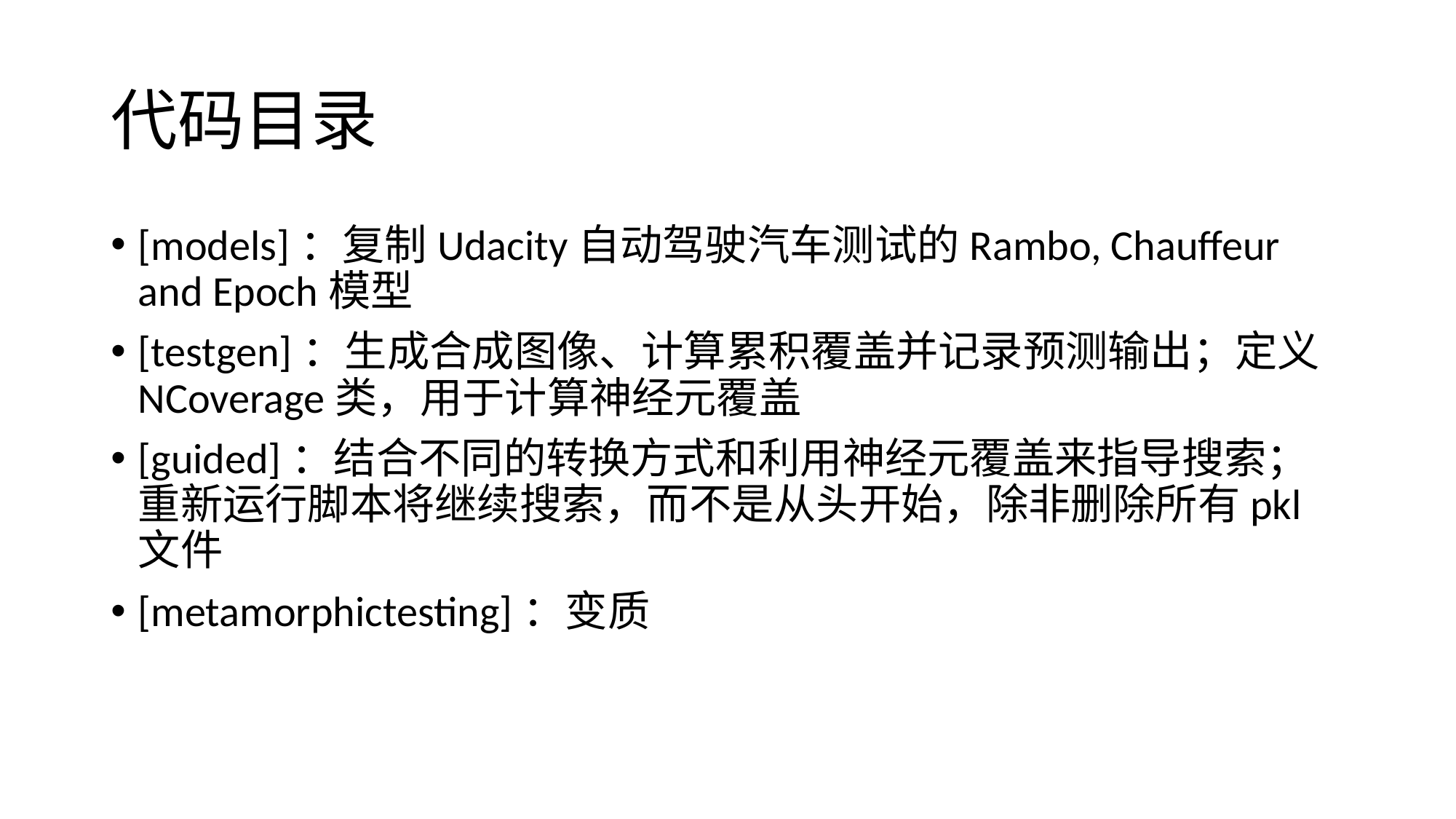

# 代码目录
[models]：复制Udacity自动驾驶汽车测试的Rambo, Chauffeur and Epoch模型
[testgen]：生成合成图像、计算累积覆盖并记录预测输出；定义NCoverage类，用于计算神经元覆盖
[guided]：结合不同的转换方式和利用神经元覆盖来指导搜索；重新运行脚本将继续搜索，而不是从头开始，除非删除所有pkl文件
[metamorphictesting]：变质